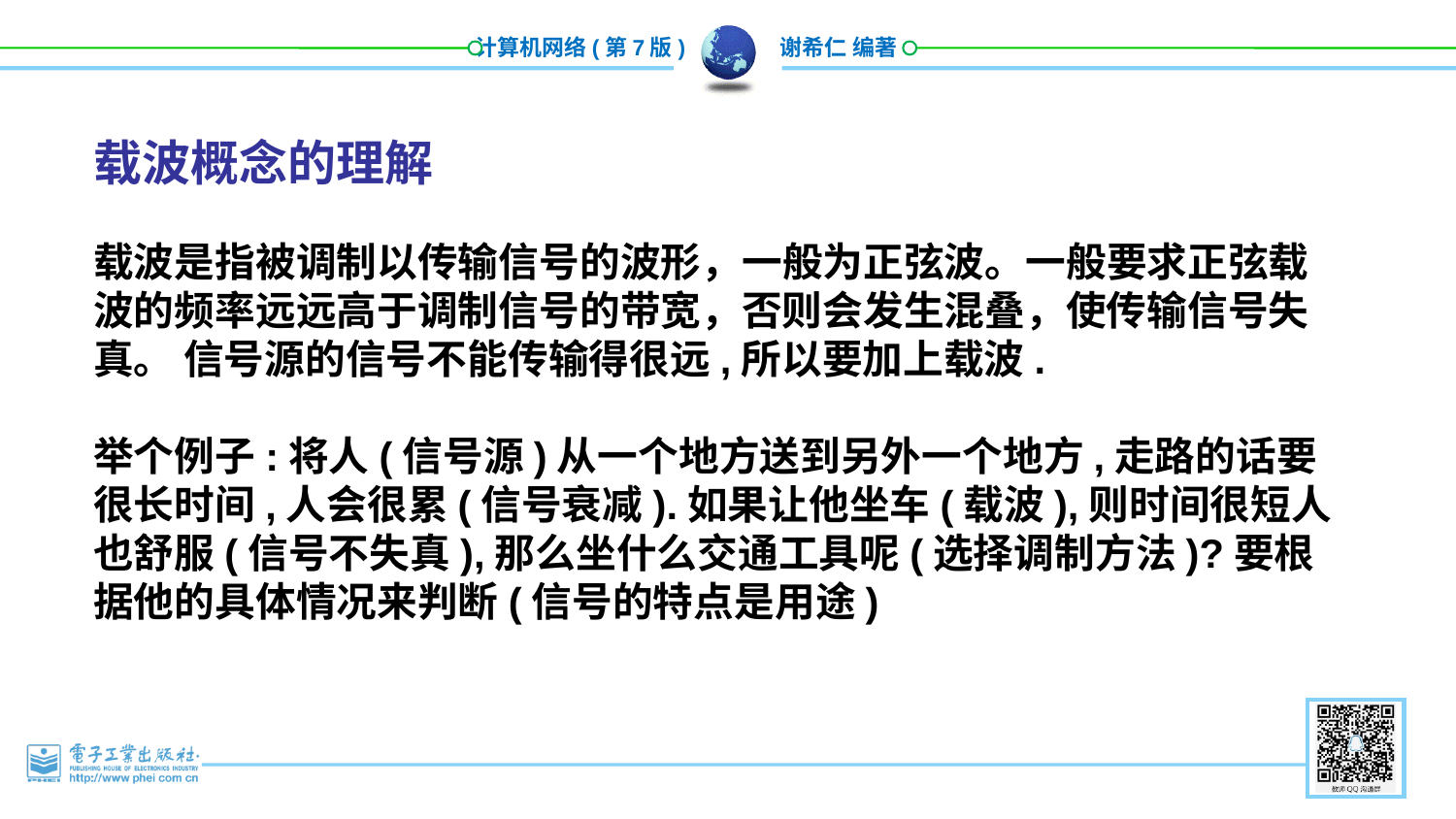

载波概念的理解
载波是指被调制以传输信号的波形，一般为正弦波。一般要求正弦载波的频率远远高于调制信号的带宽，否则会发生混叠，使传输信号失真。 信号源的信号不能传输得很远,所以要加上载波.

举个例子:将人(信号源)从一个地方送到另外一个地方,走路的话要很长时间,人会很累(信号衰减).如果让他坐车(载波),则时间很短人也舒服(信号不失真),那么坐什么交通工具呢(选择调制方法)?要根据他的具体情况来判断(信号的特点是用途)